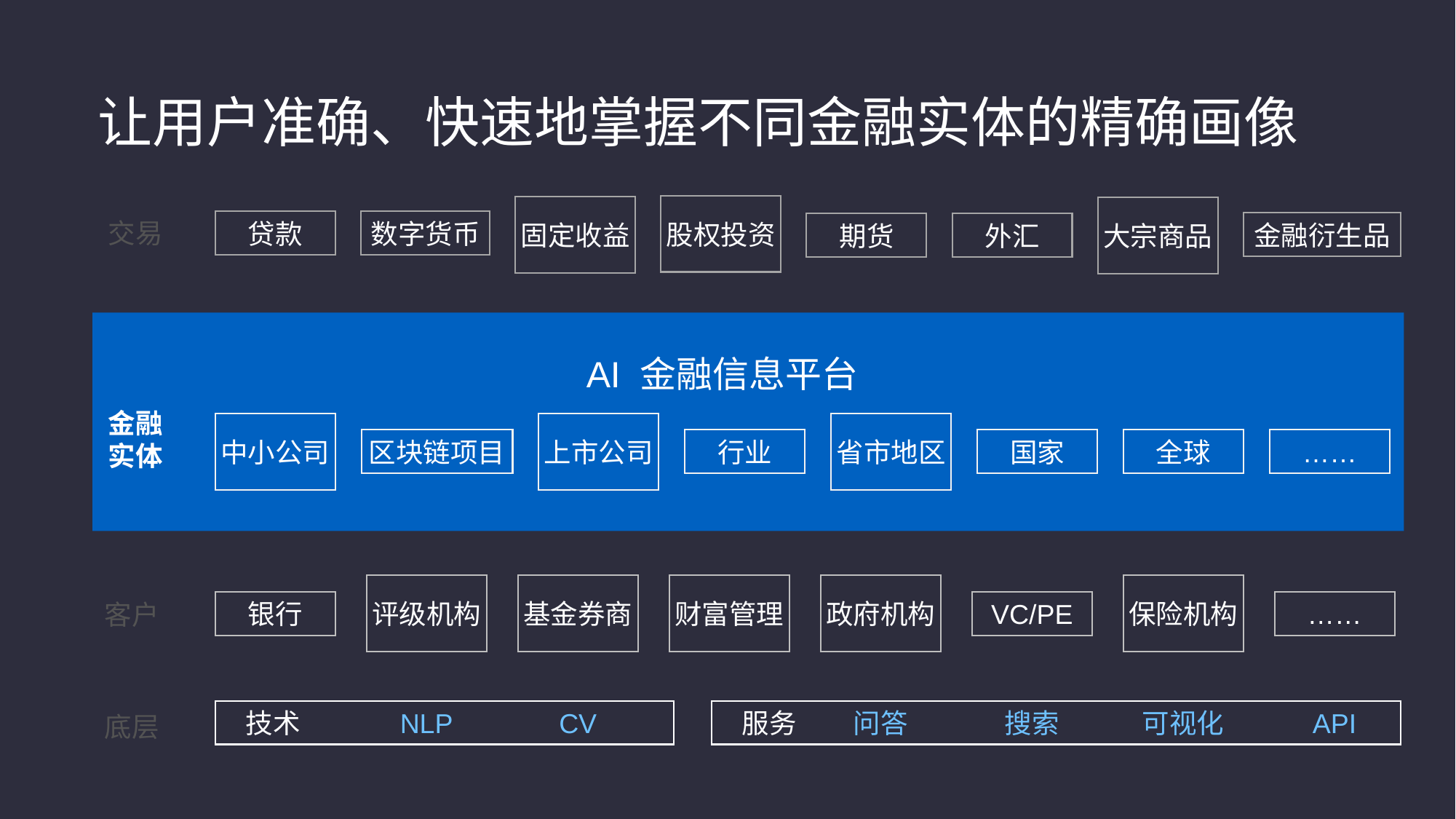

# 让用户准确、快速地掌握不同金融实体的精确画像
交易
数字货币
贷款
股权投资
金融衍生品
固定收益
期货
外汇
大宗商品

AI 金融信息平台
金融
实体
中小公司
区块链项目
上市公司
行业
省市地区
国家
全球
……
政府机构
……
银行
基金券商
财富管理
VC/PE
保险机构
评级机构
客户
搜索
API
问答
CV
可视化
NLP
   技术
   服务
底层
8